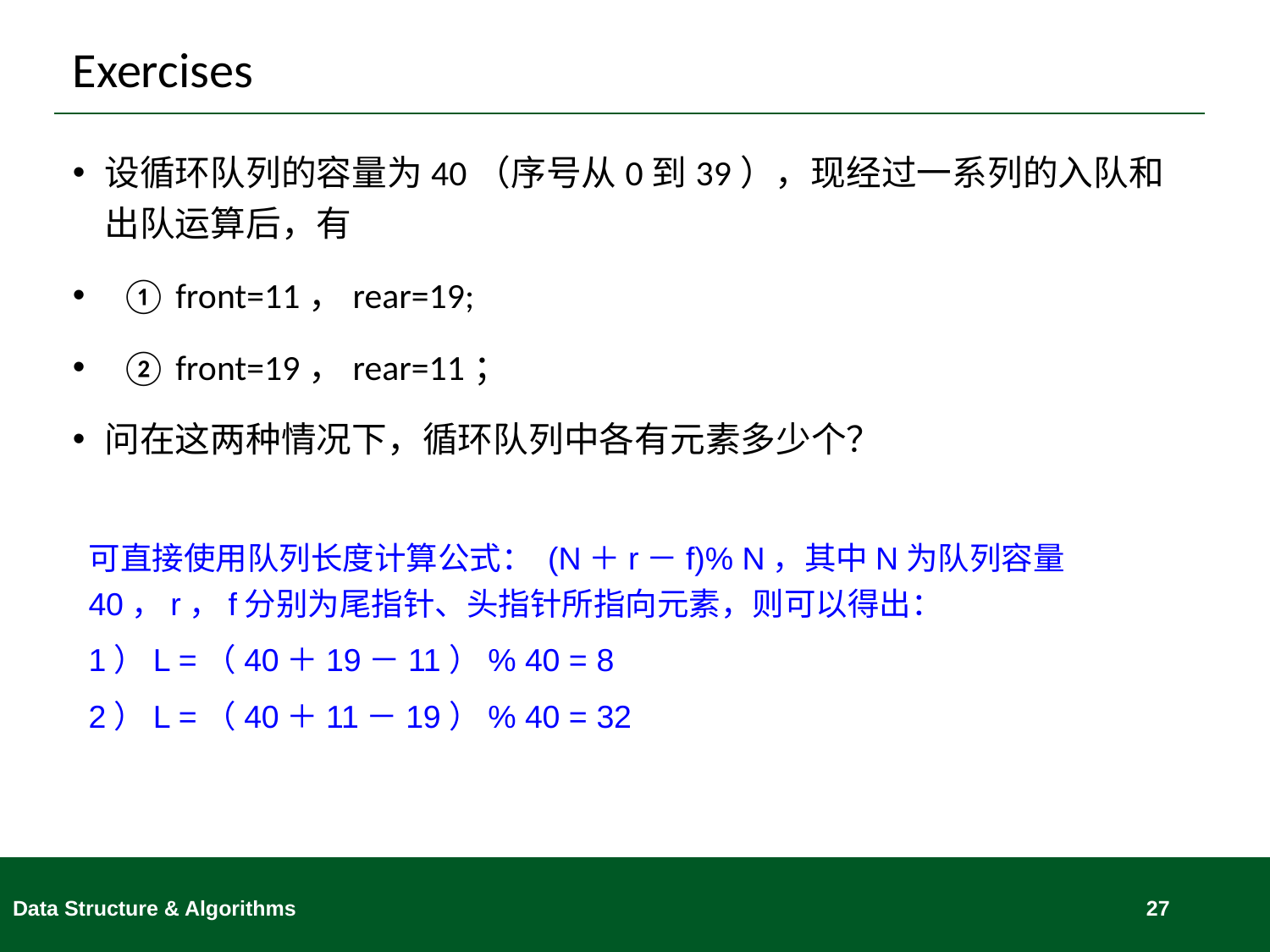

# Exercises
设循环队列的容量为40（序号从0到39），现经过一系列的入队和出队运算后，有
  ① front=11，rear=19;
  ② front=19，rear=11；
问在这两种情况下，循环队列中各有元素多少个？
可直接使用队列长度计算公式： (N＋r－f)% N，其中N为队列容量40，r，f分别为尾指针、头指针所指向元素，则可以得出：
1）L =（40＋19－11）% 40 = 8
2）L =（40＋11－19）% 40 = 32
Data Structure & Algorithms
27